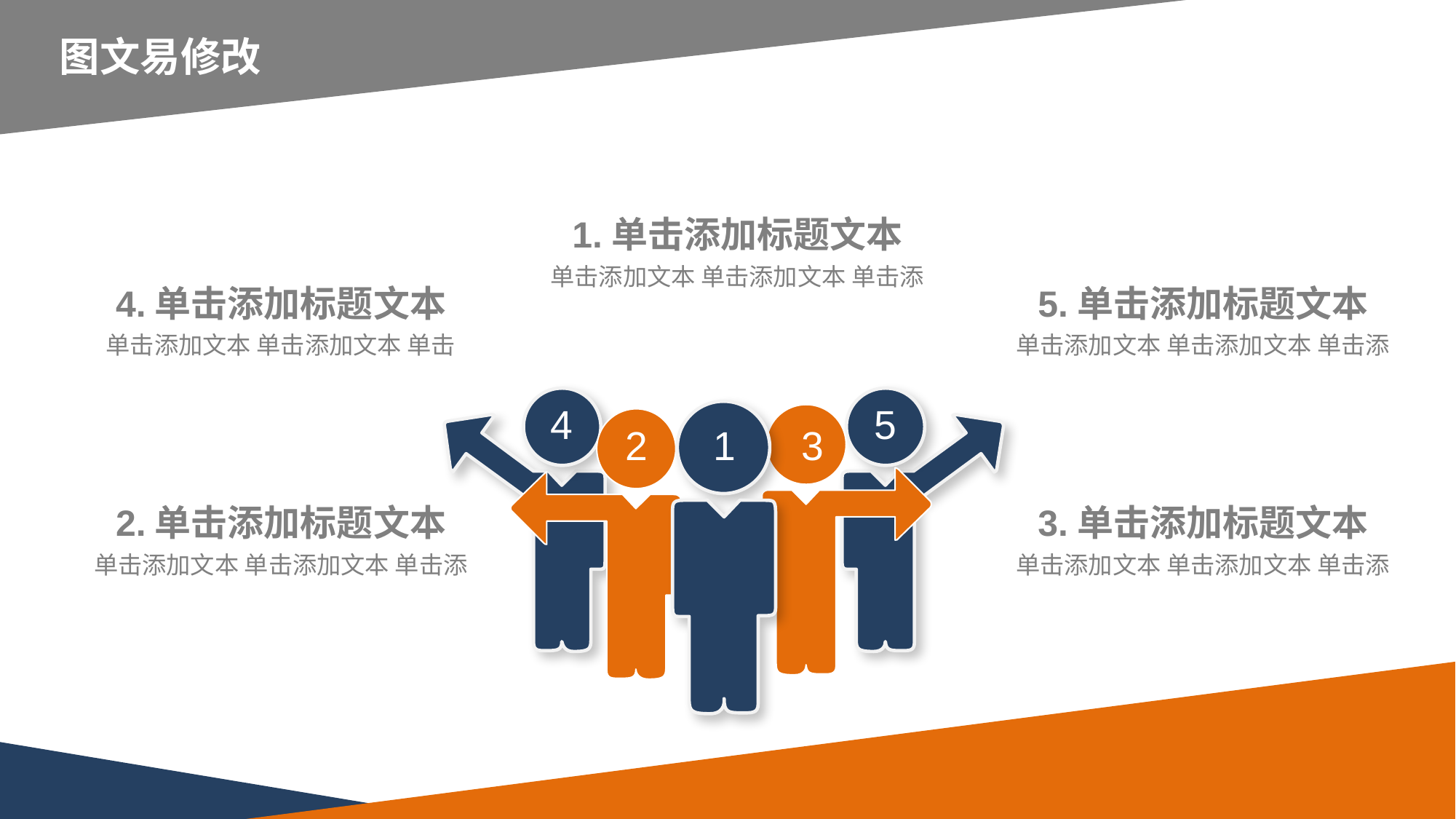

延时符
图文易修改
1.单击添加标题文本
单击添加文本 单击添加文本 单击添
4.单击添加标题文本
单击添加文本 单击添加文本 单击
5.单击添加标题文本
单击添加文本 单击添加文本 单击添

4
5

2
1
3
2.单击添加标题文本
单击添加文本 单击添加文本 单击添
3.单击添加标题文本
单击添加文本 单击添加文本 单击添